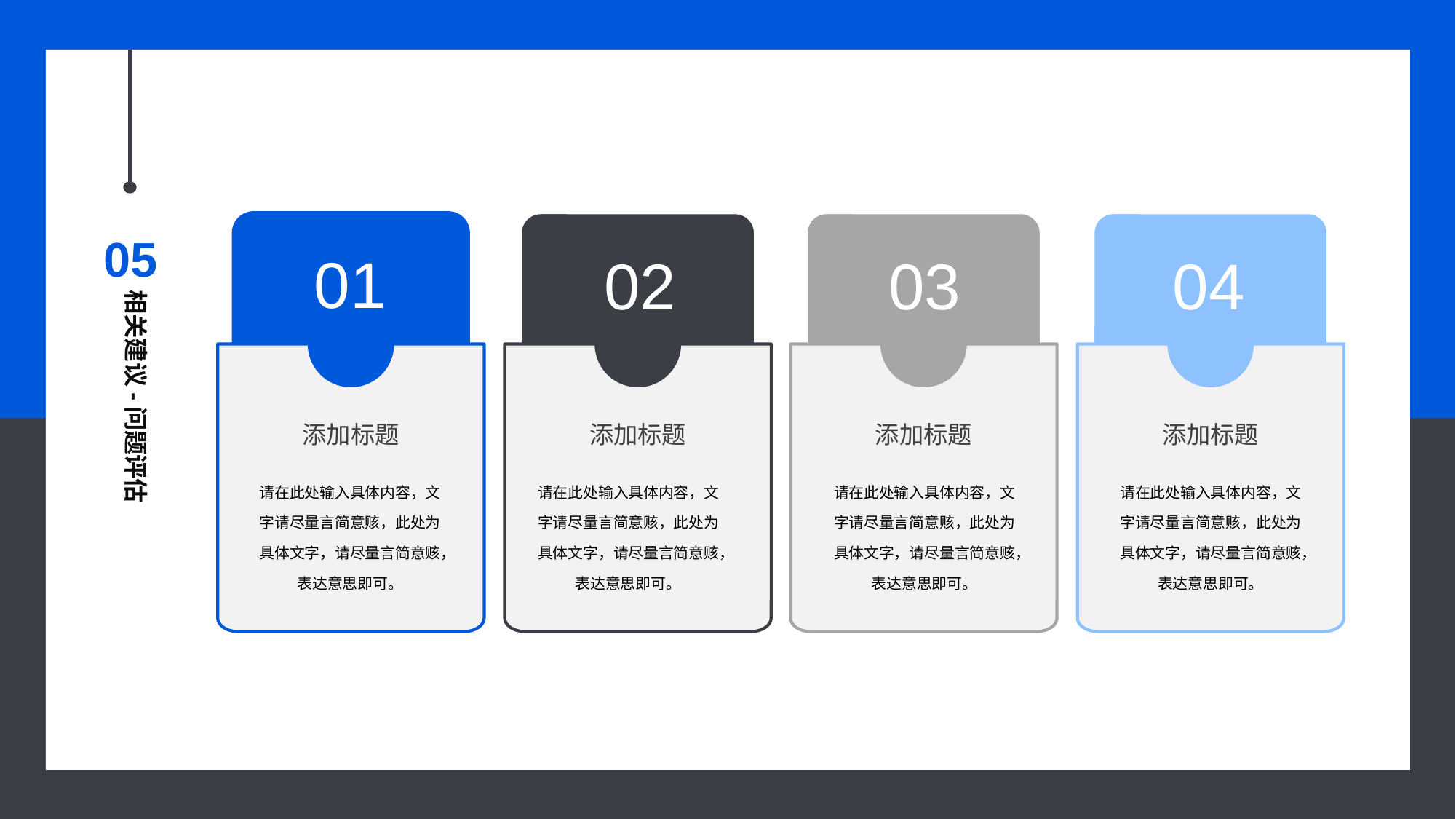

05

01

添加标题
请在此处输入具体内容，文字请尽量言简意赅，此处为具体文字，请尽量言简意赅，表达意思即可。

02

添加标题
请在此处输入具体内容，文字请尽量言简意赅，此处为具体文字，请尽量言简意赅，表达意思即可。

03

添加标题
请在此处输入具体内容，文字请尽量言简意赅，此处为具体文字，请尽量言简意赅，表达意思即可。

04

添加标题
请在此处输入具体内容，文字请尽量言简意赅，此处为具体文字，请尽量言简意赅，表达意思即可。
相关建议-问题评估